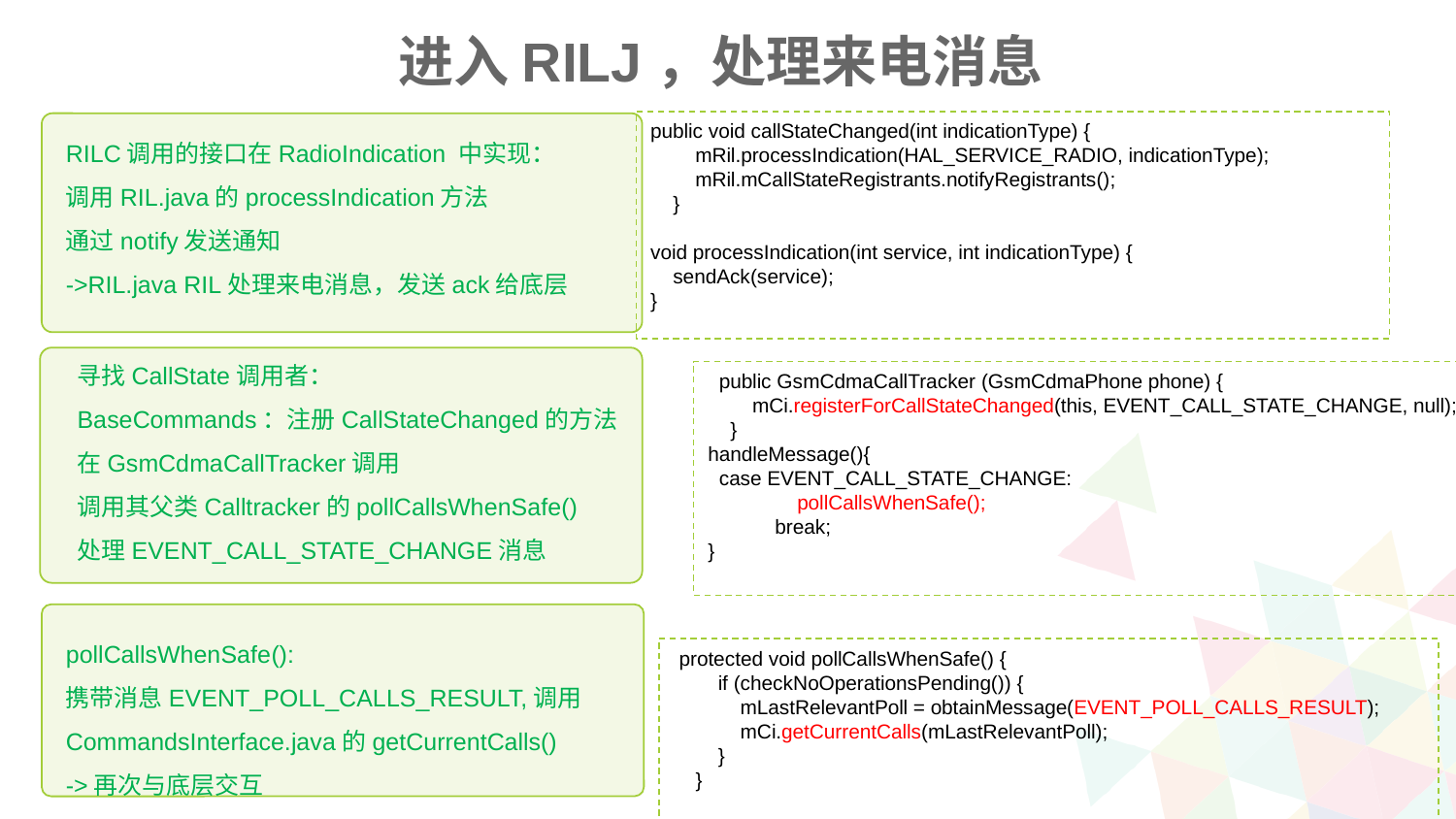

进入RILJ，处理来电消息
public void callStateChanged(int indicationType) {
        mRil.processIndication(HAL_SERVICE_RADIO, indicationType);
        mRil.mCallStateRegistrants.notifyRegistrants();
    }

void processIndication(int service, int indicationType) {
    sendAck(service);
}

RILC调用的接口在RadioIndication 中实现：
调用RIL.java的processIndication方法
通过notify发送通知
->RIL.java RIL处理来电消息，发送ack给底层
寻找CallState调用者：
BaseCommands：注册CallStateChanged的方法
在GsmCdmaCallTracker调用
调用其父类Calltracker的pollCallsWhenSafe()
处理EVENT_CALL_STATE_CHANGE消息

  public GsmCdmaCallTracker (GsmCdmaPhone phone) {
        mCi.registerForCallStateChanged(this, EVENT_CALL_STATE_CHANGE, null);
    }
handleMessage(){
  case EVENT_CALL_STATE_CHANGE:
                pollCallsWhenSafe();
            break;
}

pollCallsWhenSafe():
携带消息EVENT_POLL_CALLS_RESULT,调用CommandsInterface.java的getCurrentCalls()
->再次与底层交互
 protected void pollCallsWhenSafe() {
        if (checkNoOperationsPending()) {
            mLastRelevantPoll = obtainMessage(EVENT_POLL_CALLS_RESULT);
            mCi.getCurrentCalls(mLastRelevantPoll);
        }
    }